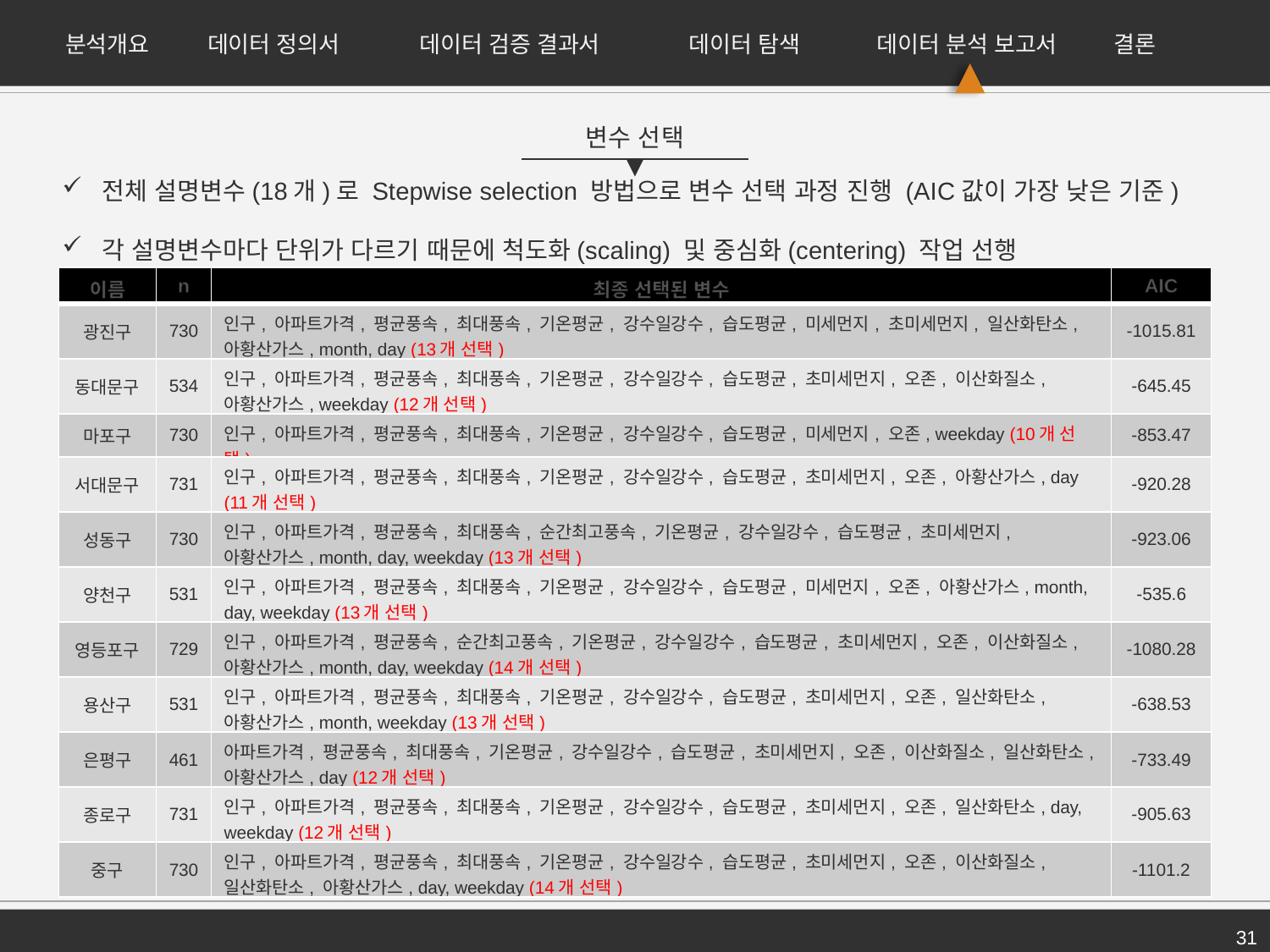

분석개요
데이터 정의서
데이터 검증 결과서
데이터 탐색
데이터 분석 보고서
결론

변수 선택

전체 설명변수(18개)로 Stepwise selection 방법으로 변수 선택 과정 진행 (AIC값이 가장 낮은 기준)

각 설명변수마다 단위가 다르기 때문에 척도화(scaling) 및 중심화(centering) 작업 선행
| 이름 | n | 최종 선택된 변수 | AIC |
| --- | --- | --- | --- |
| 광진구 | 730 | 인구, 아파트가격, 평균풍속, 최대풍속, 기온평균, 강수일강수, 습도평균, 미세먼지, 초미세먼지, 일산화탄소, 아황산가스, month, day (13개 선택) | -1015.81 |
| 동대문구 | 534 | 인구, 아파트가격, 평균풍속, 최대풍속, 기온평균, 강수일강수, 습도평균, 초미세먼지, 오존, 이산화질소, 아황산가스, weekday (12개 선택) | -645.45 |
| 마포구 | 730 | 인구, 아파트가격, 평균풍속, 최대풍속, 기온평균, 강수일강수, 습도평균, 미세먼지, 오존, weekday (10개 선택) | -853.47 |
| 서대문구 | 731 | 인구, 아파트가격, 평균풍속, 최대풍속, 기온평균, 강수일강수, 습도평균, 초미세먼지, 오존, 아황산가스, day (11개 선택) | -920.28 |
| 성동구 | 730 | 인구, 아파트가격, 평균풍속, 최대풍속, 순간최고풍속, 기온평균, 강수일강수, 습도평균, 초미세먼지, 아황산가스, month, day, weekday (13개 선택) | -923.06 |
| 양천구 | 531 | 인구, 아파트가격, 평균풍속, 최대풍속, 기온평균, 강수일강수, 습도평균, 미세먼지, 오존, 아황산가스, month, day, weekday (13개 선택) | -535.6 |
| 영등포구 | 729 | 인구, 아파트가격, 평균풍속, 순간최고풍속, 기온평균, 강수일강수, 습도평균, 초미세먼지, 오존, 이산화질소, 아황산가스, month, day, weekday (14개 선택) | -1080.28 |
| 용산구 | 531 | 인구, 아파트가격, 평균풍속, 최대풍속, 기온평균, 강수일강수, 습도평균, 초미세먼지, 오존, 일산화탄소, 아황산가스, month, weekday (13개 선택) | -638.53 |
| 은평구 | 461 | 아파트가격, 평균풍속, 최대풍속, 기온평균, 강수일강수, 습도평균, 초미세먼지, 오존, 이산화질소, 일산화탄소, 아황산가스, day (12개 선택) | -733.49 |
| 종로구 | 731 | 인구, 아파트가격, 평균풍속, 최대풍속, 기온평균, 강수일강수, 습도평균, 초미세먼지, 오존, 일산화탄소, day, weekday (12개 선택) | -905.63 |
| 중구 | 730 | 인구, 아파트가격, 평균풍속, 최대풍속, 기온평균, 강수일강수, 습도평균, 초미세먼지, 오존, 이산화질소, 일산화탄소, 아황산가스, day, weekday (14개 선택) | -1101.2 |

31